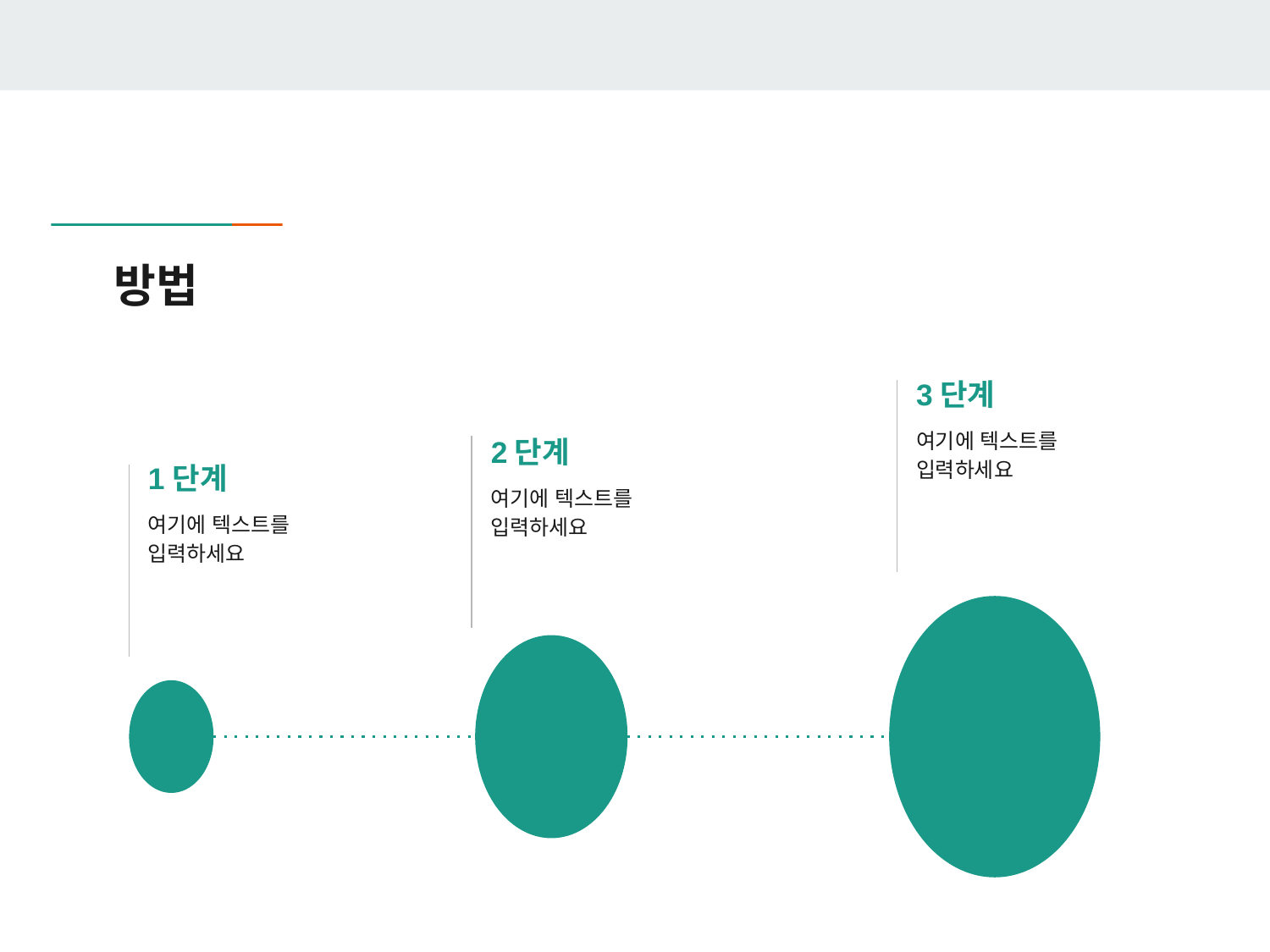

# 방법
3단계
여기에 텍스트를 입력하세요

2단계
1단계
여기에 텍스트를 입력하세요

여기에 텍스트를 입력하세요